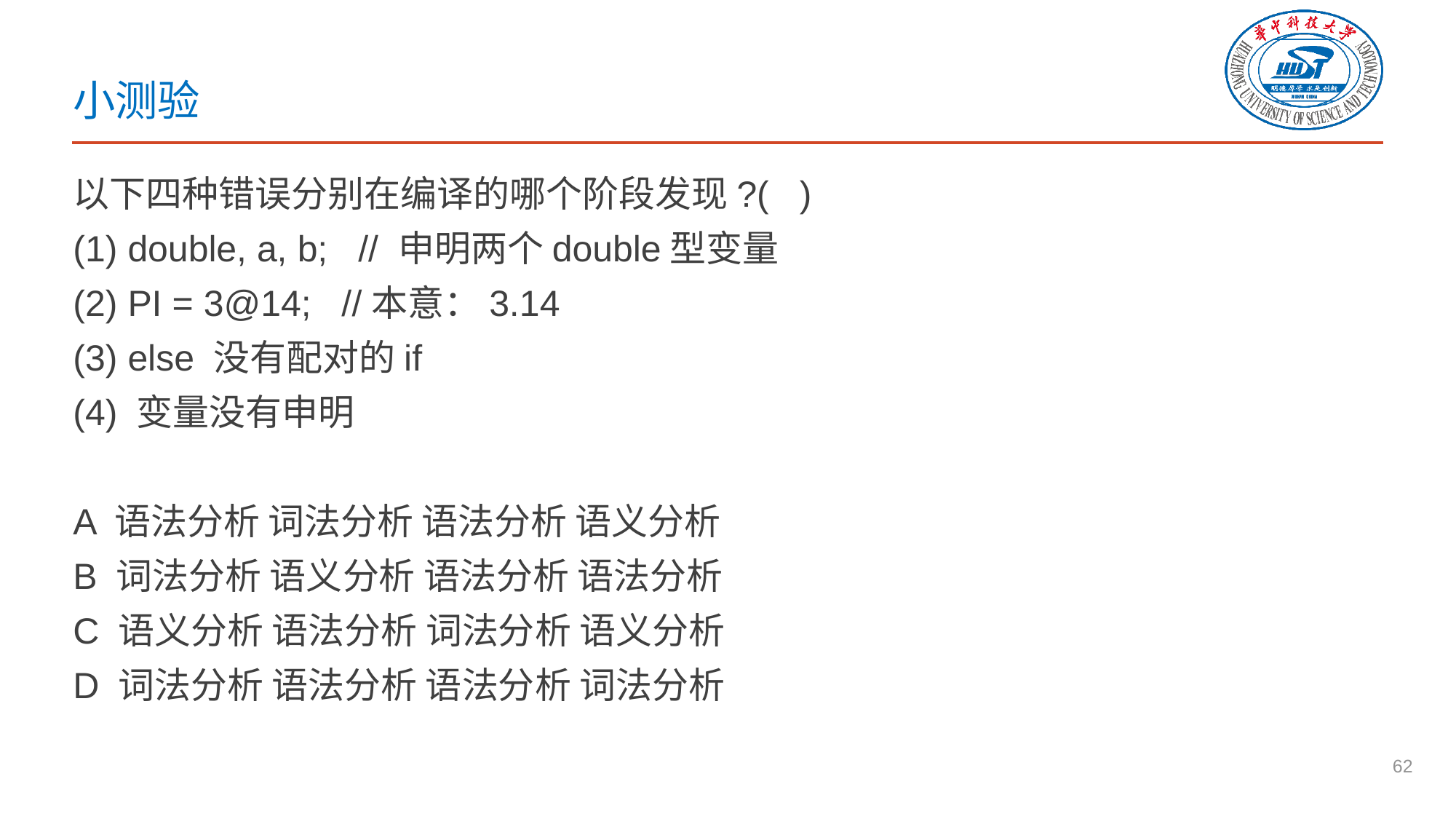

# 小测验
以下四种错误分别在编译的哪个阶段发现?(   )
(1) double, a, b;   // 申明两个double型变量
(2) PI = 3@14;   //本意：3.14
(3) else 没有配对的if
(4) 变量没有申明

A 语法分析 词法分析 语法分析 语义分析
B 词法分析 语义分析 语法分析 语法分析
C 语义分析 语法分析 词法分析 语义分析
D 词法分析 语法分析 语法分析 词法分析
62